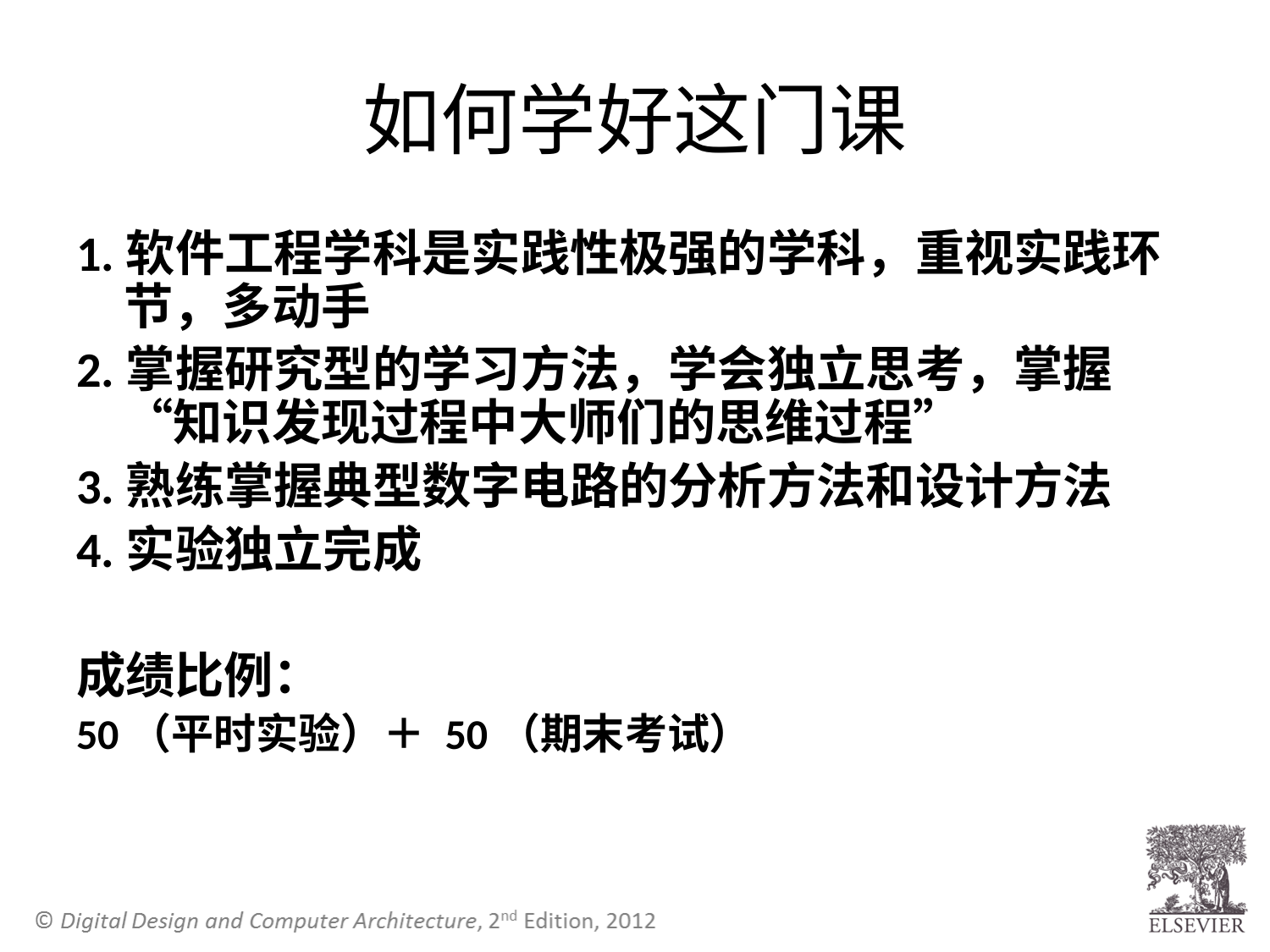

# 如何学好这门课
1.软件工程学科是实践性极强的学科，重视实践环节，多动手
2.掌握研究型的学习方法，学会独立思考，掌握“知识发现过程中大师们的思维过程”
3.熟练掌握典型数字电路的分析方法和设计方法
4.实验独立完成

成绩比例：
50（平时实验）＋ 50（期末考试）